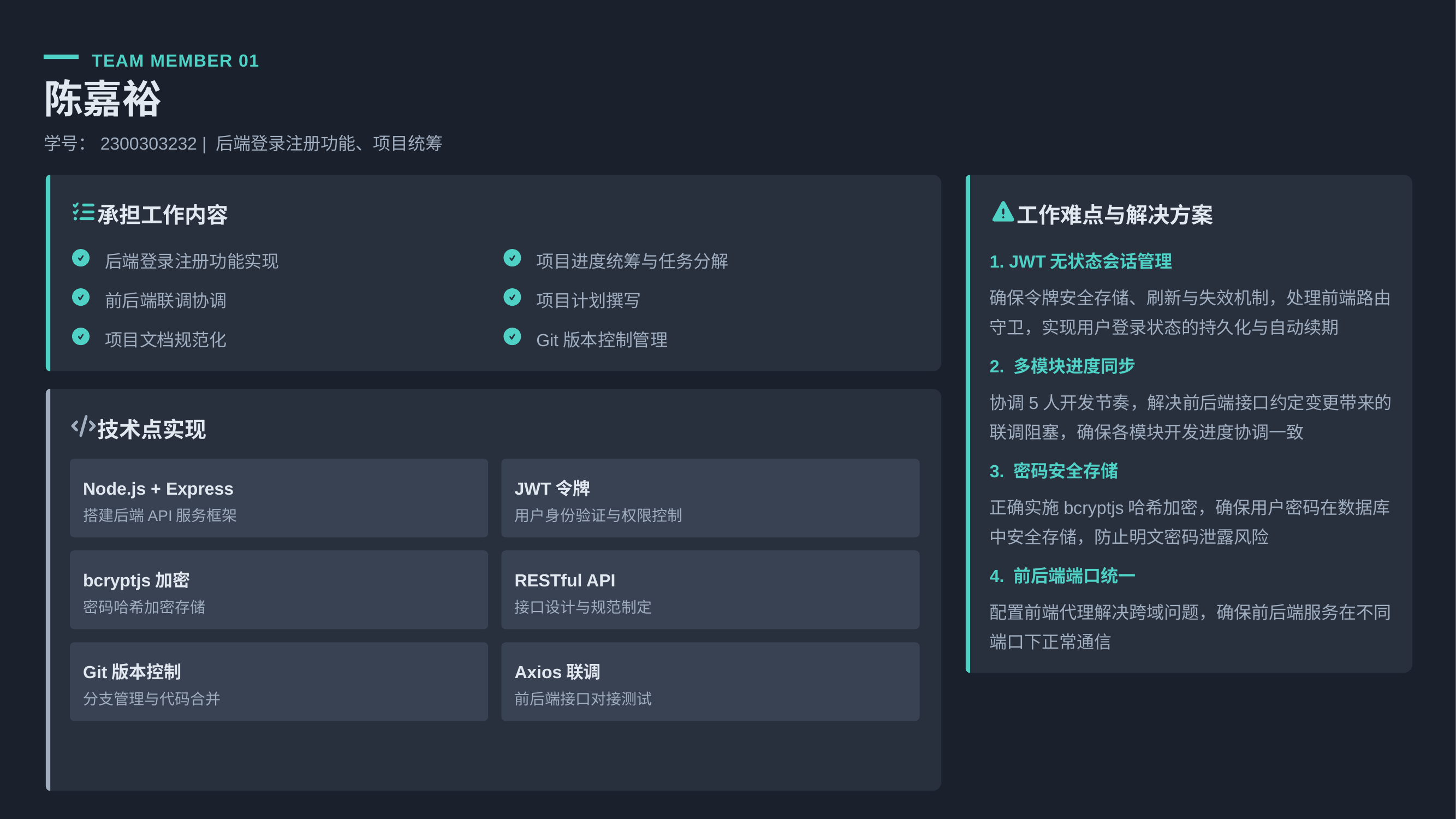

TEAM MEMBER 01

陈嘉裕
学号：2300303232 | 后端登录注册功能、项目统筹

承担工作内容
工作难点与解决方案

后端登录注册功能实现
项目进度统筹与任务分解
1. JWT无状态会话管理

确保令牌安全存储、刷新与失效机制，处理前端路由守卫，实现用户登录状态的持久化与自动续期
前后端联调协调
项目计划撰写

项目文档规范化
Git版本控制管理

2. 多模块进度同步
协调5人开发节奏，解决前后端接口约定变更带来的联调阻塞，确保各模块开发进度协调一致

技术点实现

3. 密码安全存储

Node.js + Express
JWT令牌
正确实施bcryptjs哈希加密，确保用户密码在数据库中安全存储，防止明文密码泄露风险
搭建后端API服务框架
用户身份验证与权限控制

4. 前后端端口统一
bcryptjs加密
RESTful API
密码哈希加密存储
接口设计与规范制定
配置前端代理解决跨域问题，确保前后端服务在不同端口下正常通信

Git版本控制
Axios联调
分支管理与代码合并
前后端接口对接测试